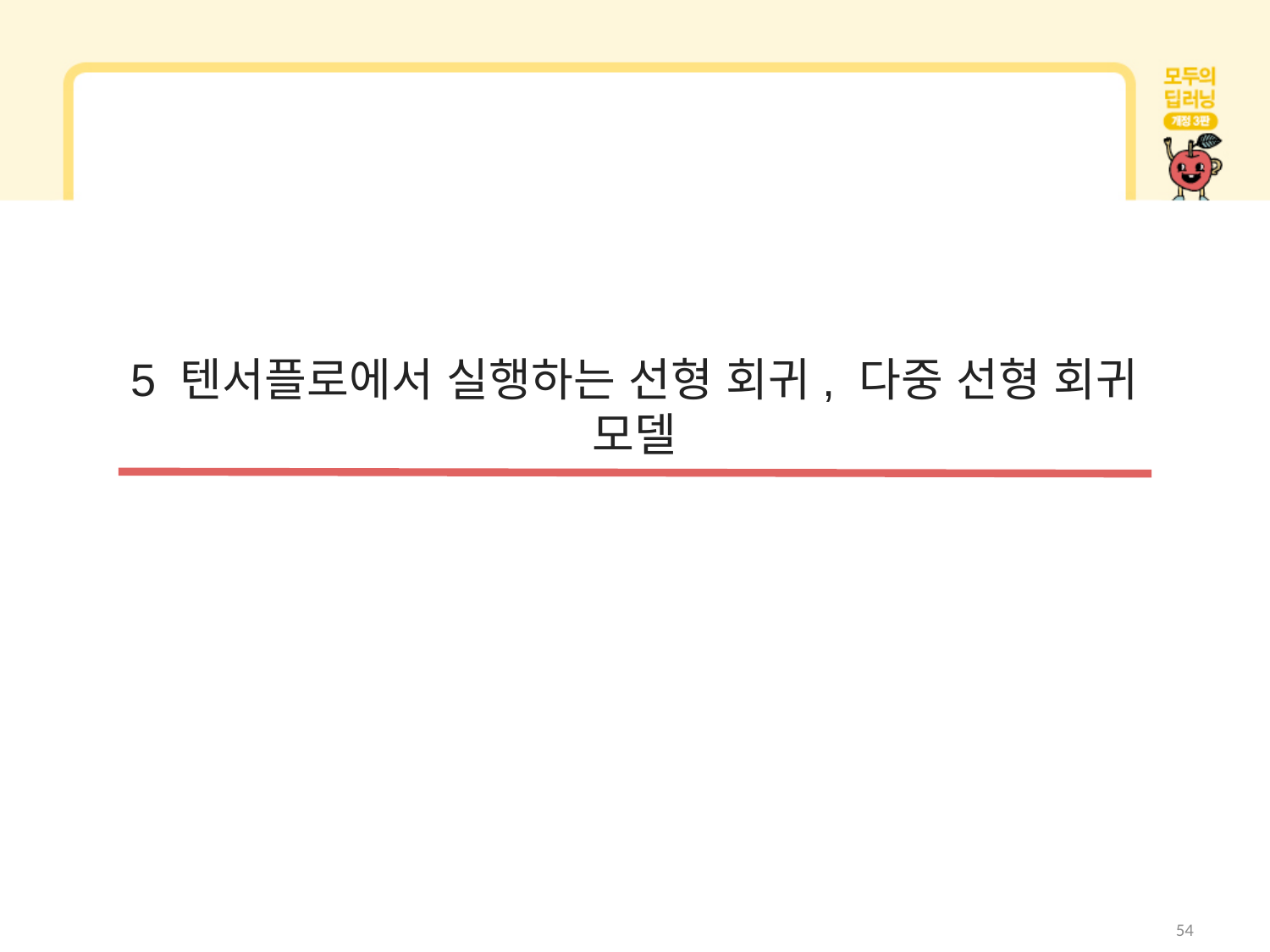

5 텐서플로에서 실행하는 선형 회귀, 다중 선형 회귀 모델
54